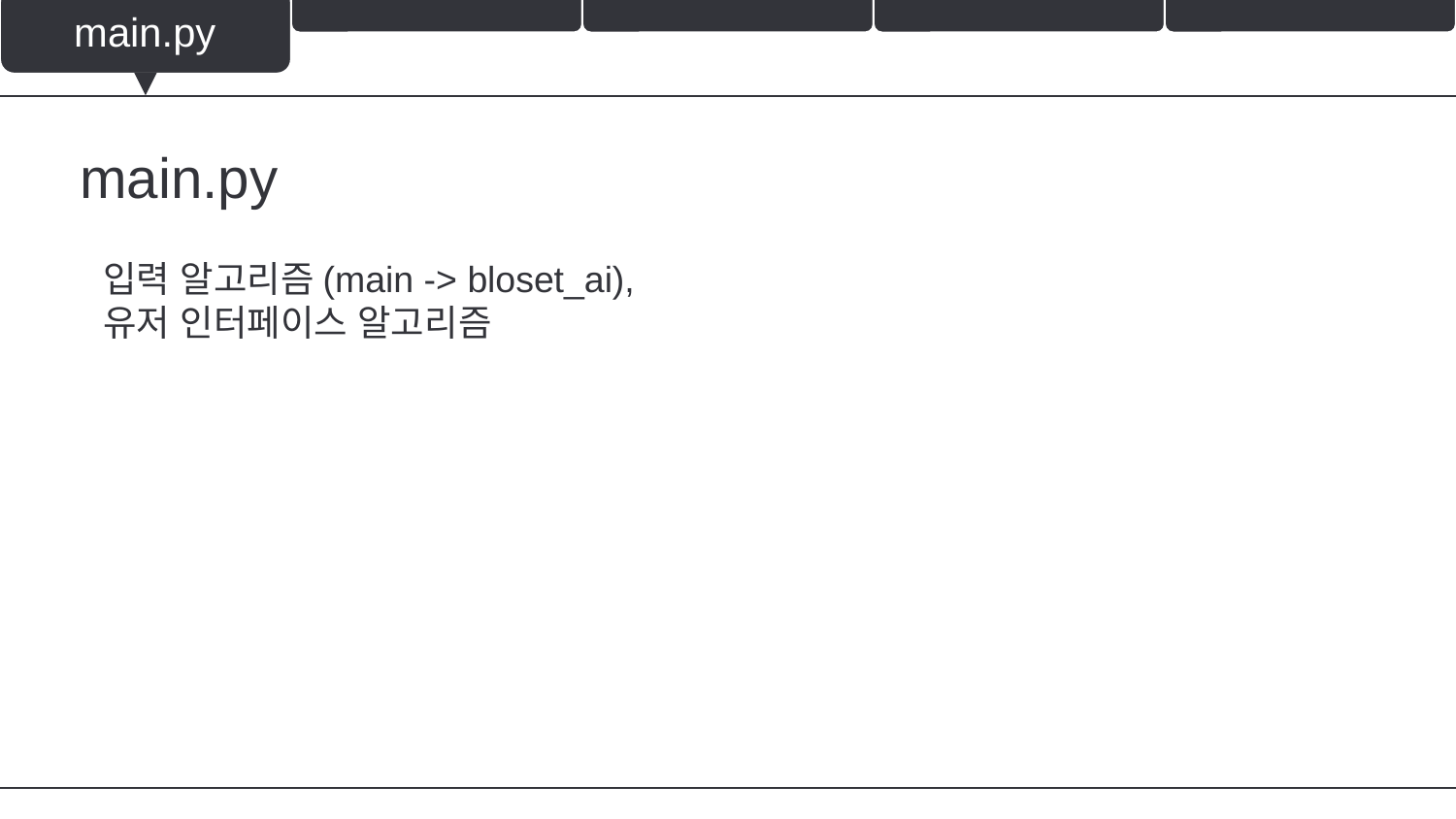

main.py
main.py
입력 알고리즘(main -> bloset_ai),
유저 인터페이스 알고리즘